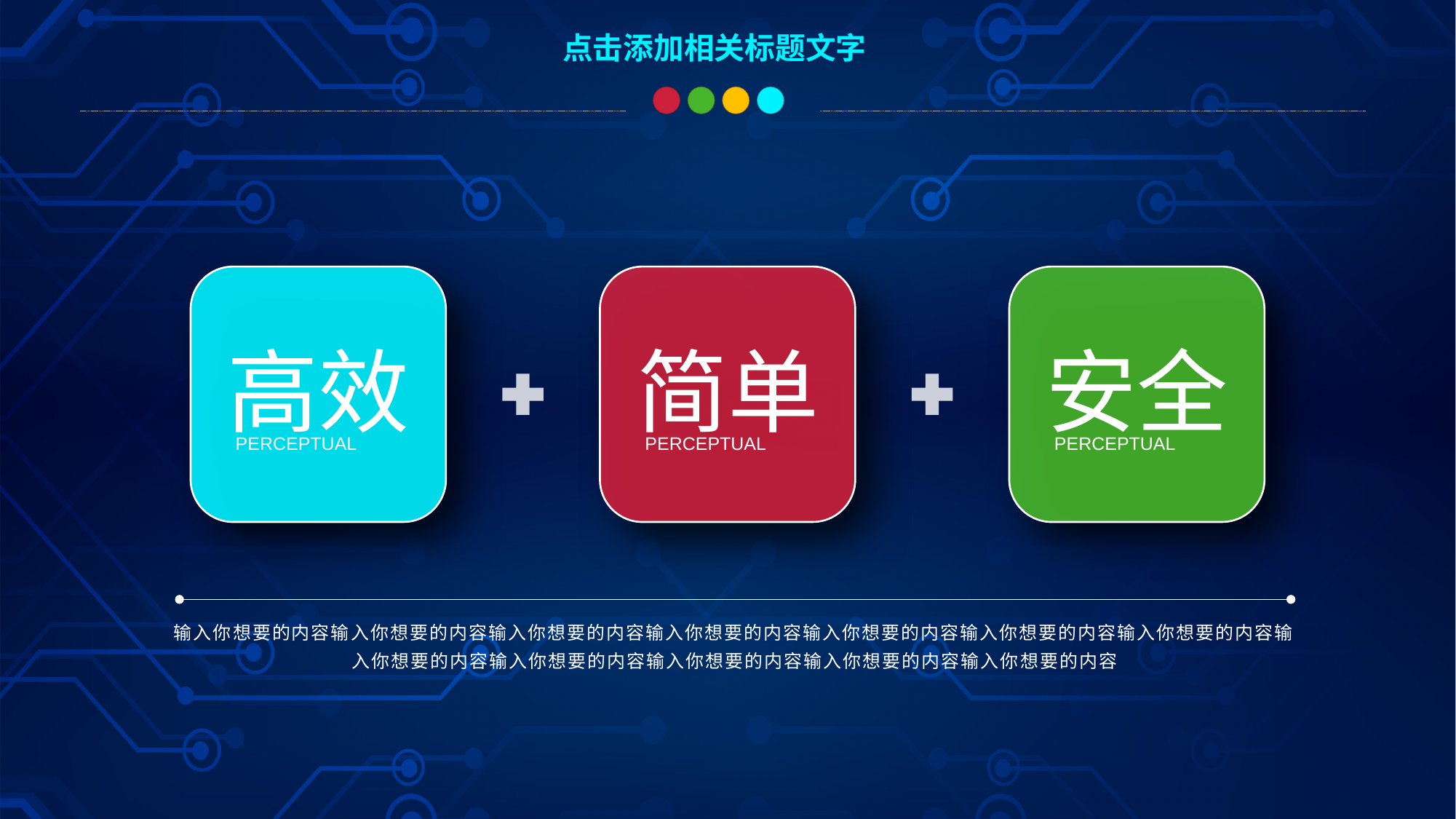

点击添加相关标题文字

高效
PERCEPTUAL
简单
PERCEPTUAL
安全
PERCEPTUAL

输入你想要的内容输入你想要的内容输入你想要的内容输入你想要的内容输入你想要的内容输入你想要的内容输入你想要的内容输入你想要的内容输入你想要的内容输入你想要的内容输入你想要的内容输入你想要的内容